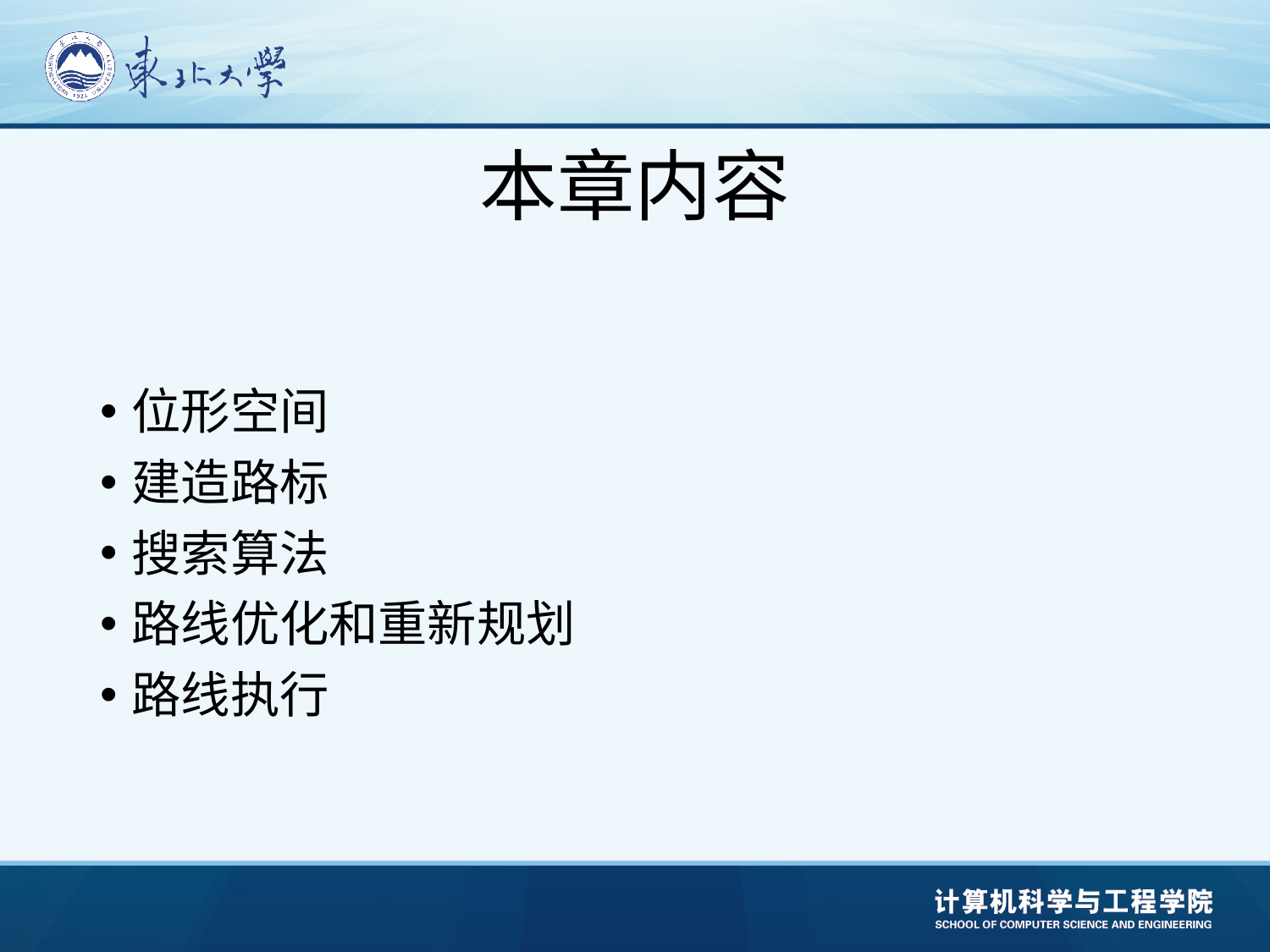

# 本章内容
位形空间
建造路标
搜索算法
路线优化和重新规划
路线执行